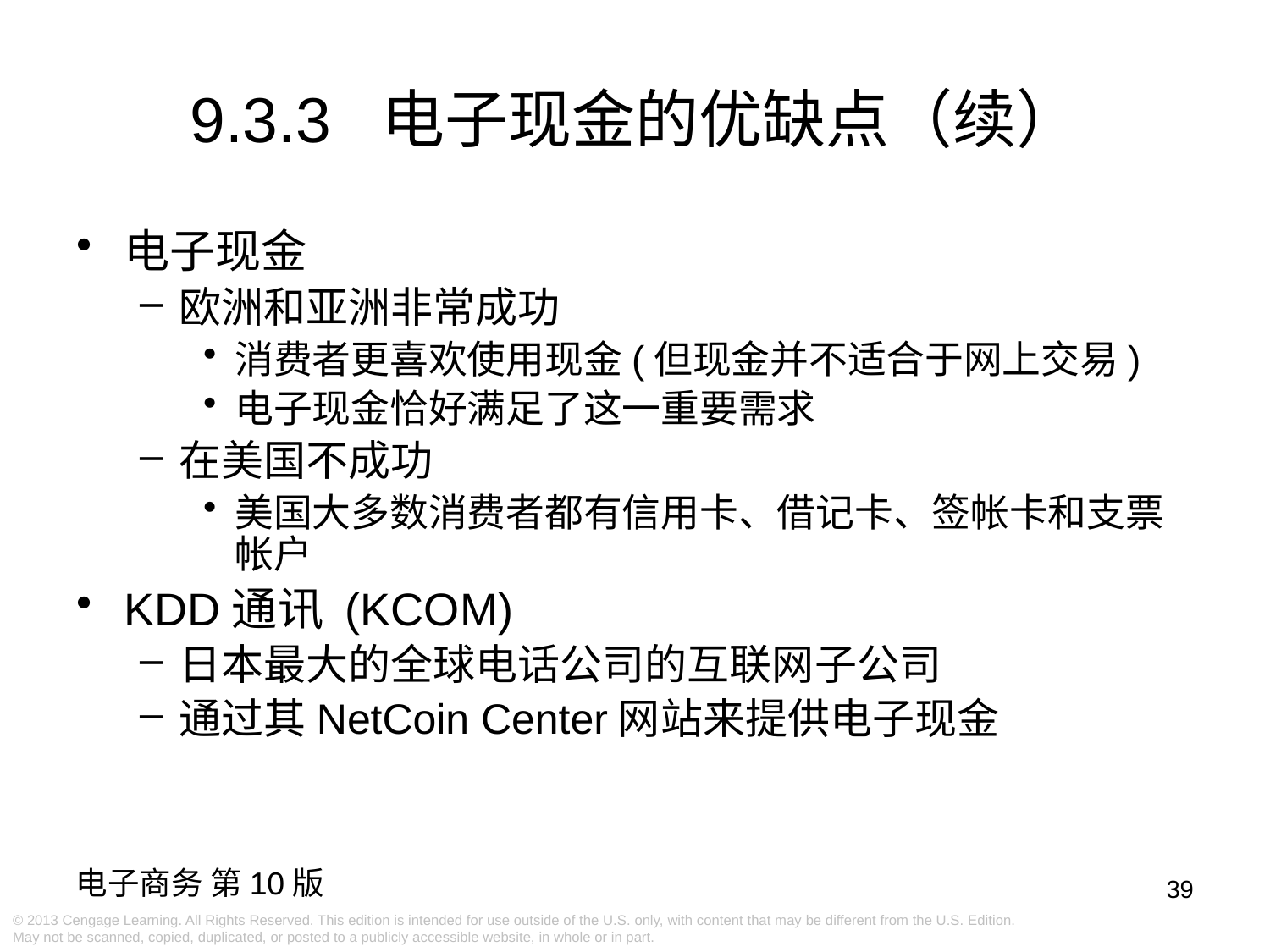

9.3.3  电子现金的优缺点（续）
电子现金
欧洲和亚洲非常成功
消费者更喜欢使用现金(但现金并不适合于网上交易)
电子现金恰好满足了这一重要需求
在美国不成功
美国大多数消费者都有信用卡、借记卡、签帐卡和支票帐户
KDD通讯 (KCOM)
日本最大的全球电话公司的互联网子公司
通过其NetCoin Center网站来提供电子现金
39